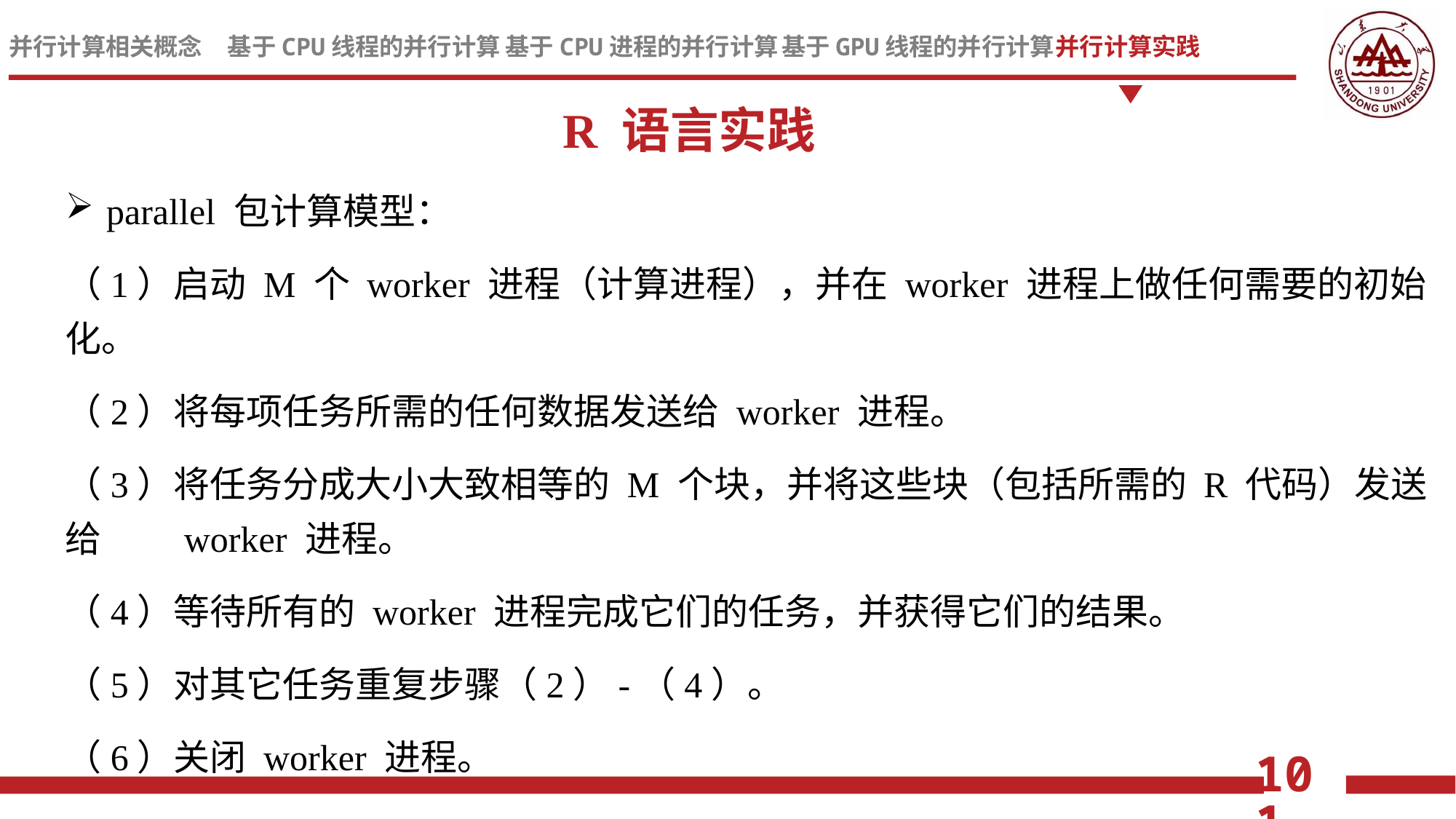

R 语言实践
parallel 包计算模型：
（1）启动 M 个 worker 进程（计算进程），并在 worker 进程上做任何需要的初始化。
（2）将每项任务所需的任何数据发送给 worker 进程。
（3）将任务分成大小大致相等的 M 个块，并将这些块（包括所需的 R 代码）发送给         worker 进程。
（4）等待所有的 worker 进程完成它们的任务，并获得它们的结果。
（5）对其它任务重复步骤（2）-（4）。
（6）关闭 worker 进程。